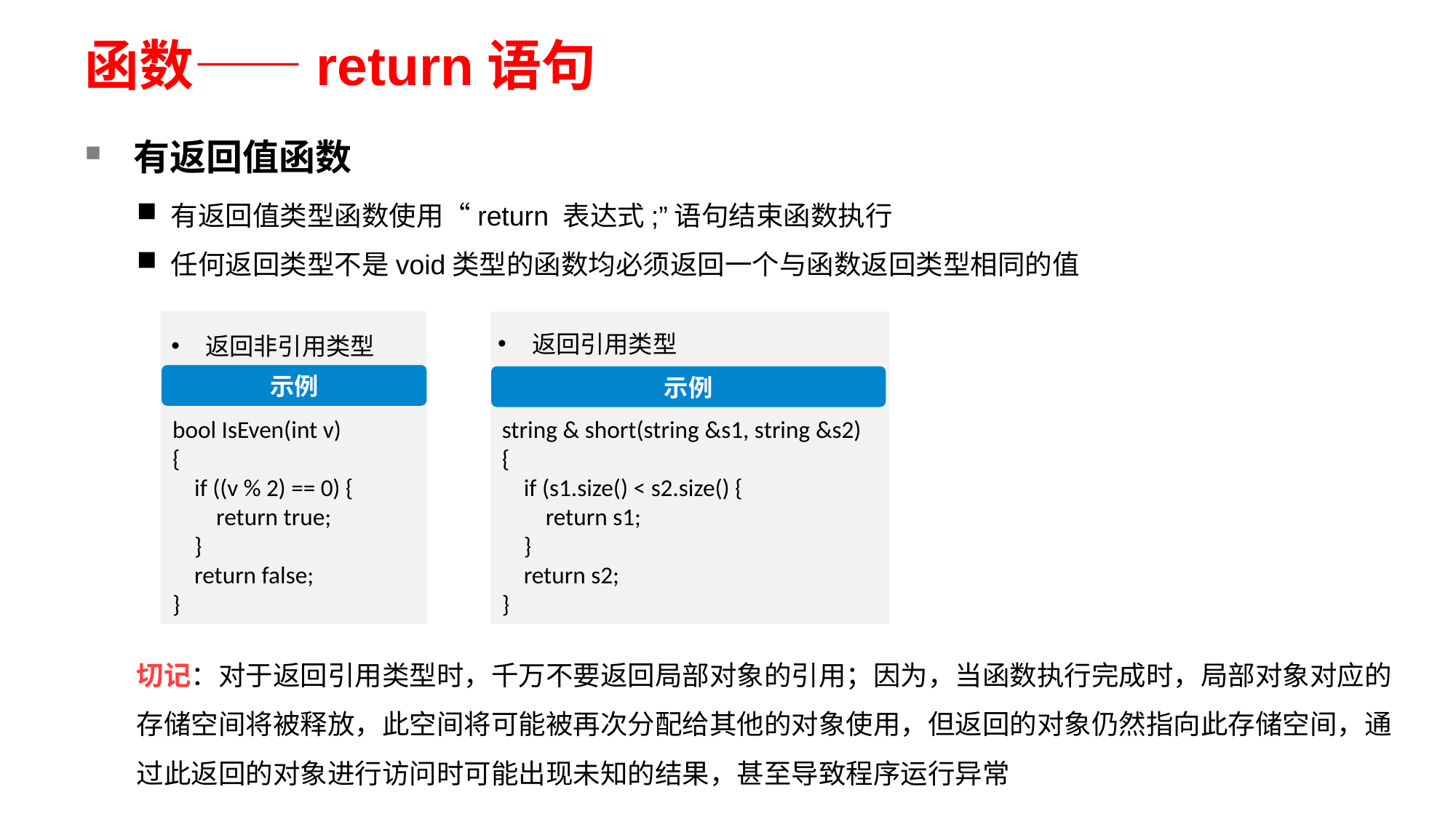

# 函数——return语句
有返回值函数
有返回值类型函数使用“return 表达式;”语句结束函数执行
任何返回类型不是void类型的函数均必须返回一个与函数返回类型相同的值
返回引用类型

示例
string & short(string &s1, string &s2)
{
    if (s1.size() < s2.size() {
        return s1;
    }
    return s2;
}

返回非引用类型
示例
bool IsEven(int v)
{
    if ((v % 2) == 0) {
        return true;
    }
    return false;
}
切记：对于返回引用类型时，千万不要返回局部对象的引用；因为，当函数执行完成时，局部对象对应的存储空间将被释放，此空间将可能被再次分配给其他的对象使用，但返回的对象仍然指向此存储空间，通过此返回的对象进行访问时可能出现未知的结果，甚至导致程序运行异常